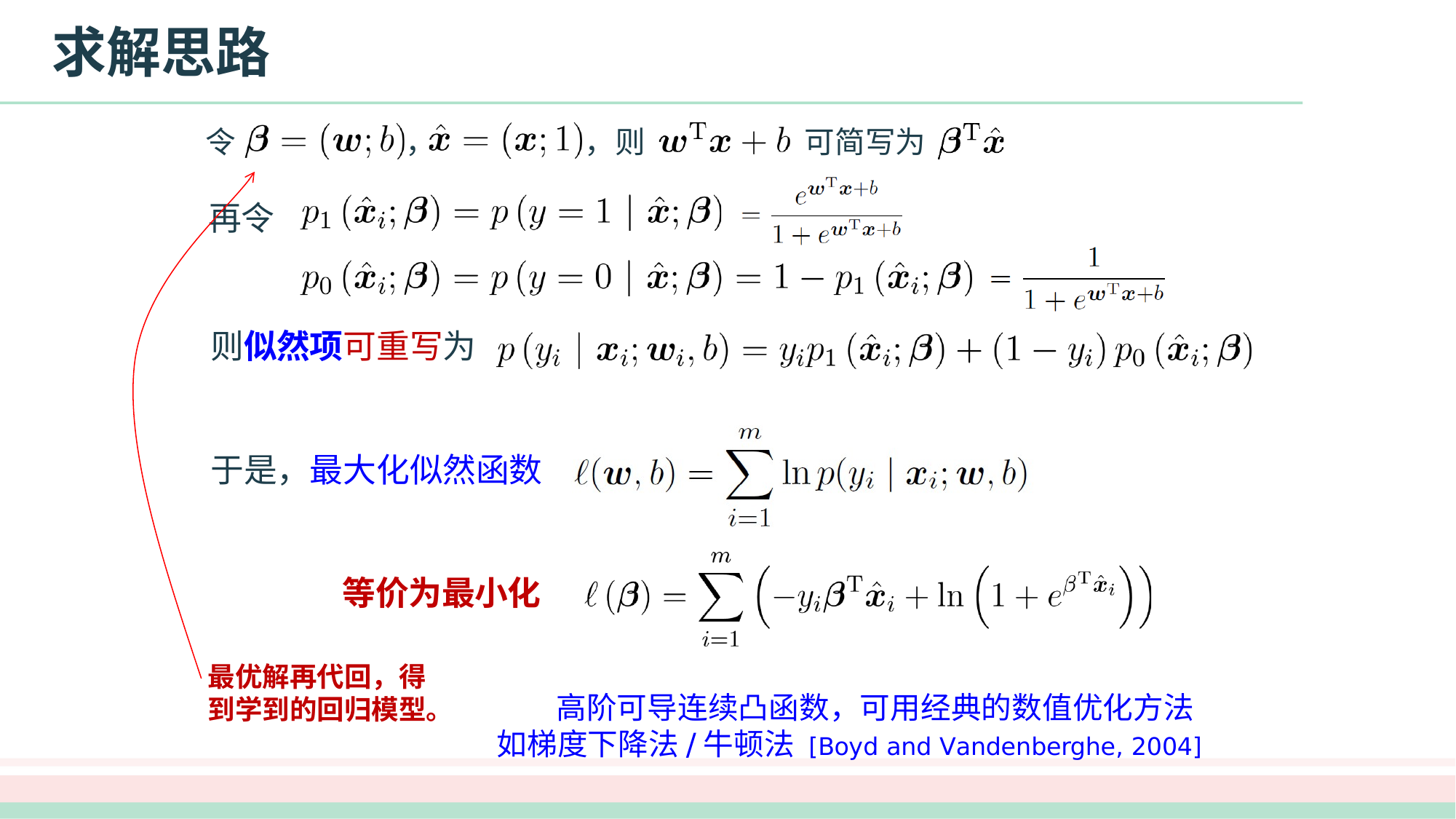

# 求解思路

令
，
，则
可简写为

再令

则似然项可重写为

于是，最大化似然函数

等价为最小化

高阶可导连续凸函数，可用经典的数值优化方法
如梯度下降法/牛顿法 [Boyd and Vandenberghe, 2004]

最优解再代回，得到学到的回归模型。